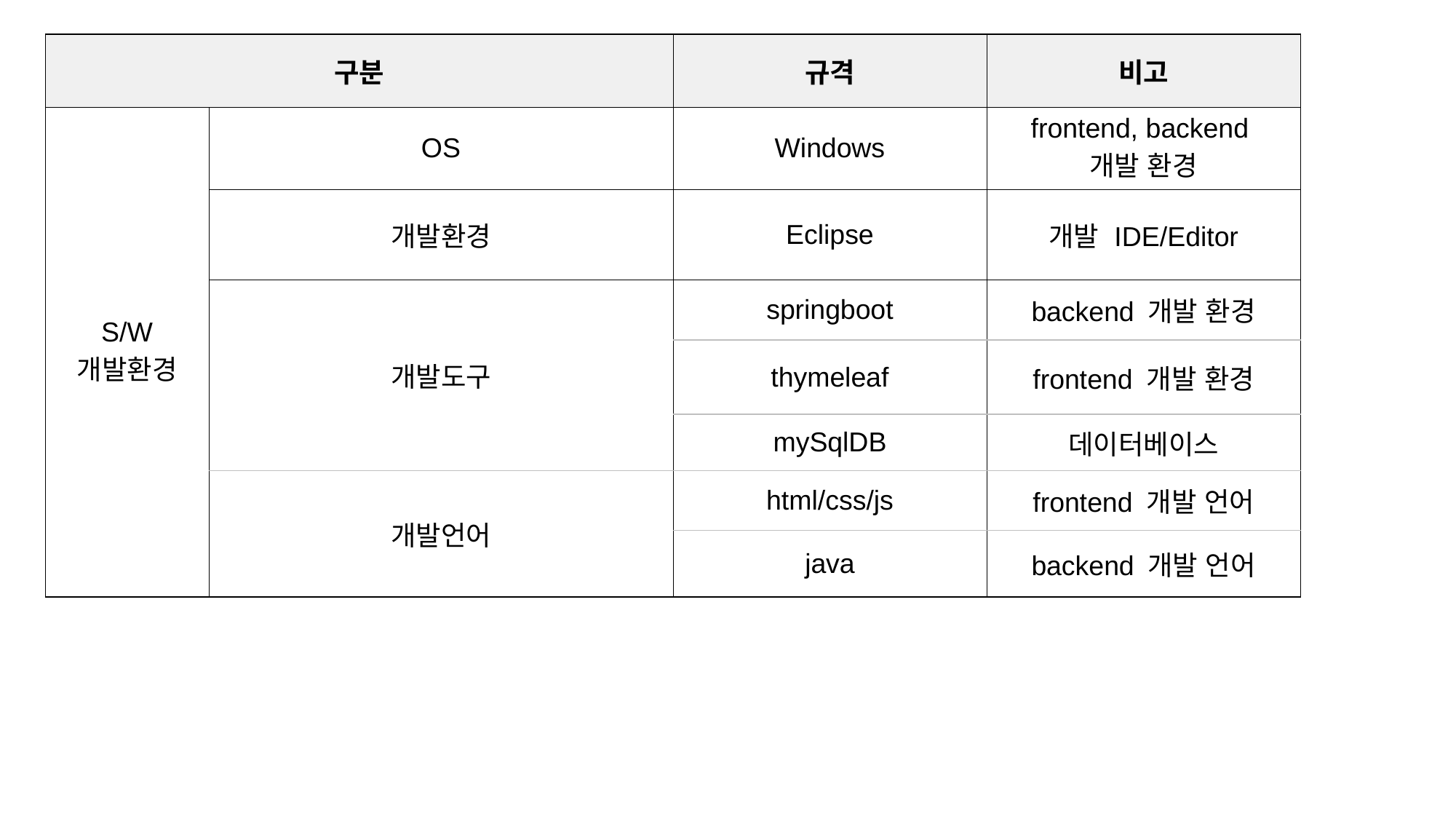

| 구분 |  | 규격 | 비고 |
| --- | --- | --- | --- |
| S/W 개발환경 | OS | Windows | frontend, backend 개발 환경 |
|  | 개발환경 | Eclipse | 개발 IDE/Editor |
|  | 개발도구 | springboot | backend 개발 환경 |
|  |  | thymeleaf | frontend 개발 환경 |
|  |  | mySqlDB | 데이터베이스 |
|  | 개발언어 | html/css/js | frontend 개발 언어 |
|  |  | java | backend 개발 언어 |